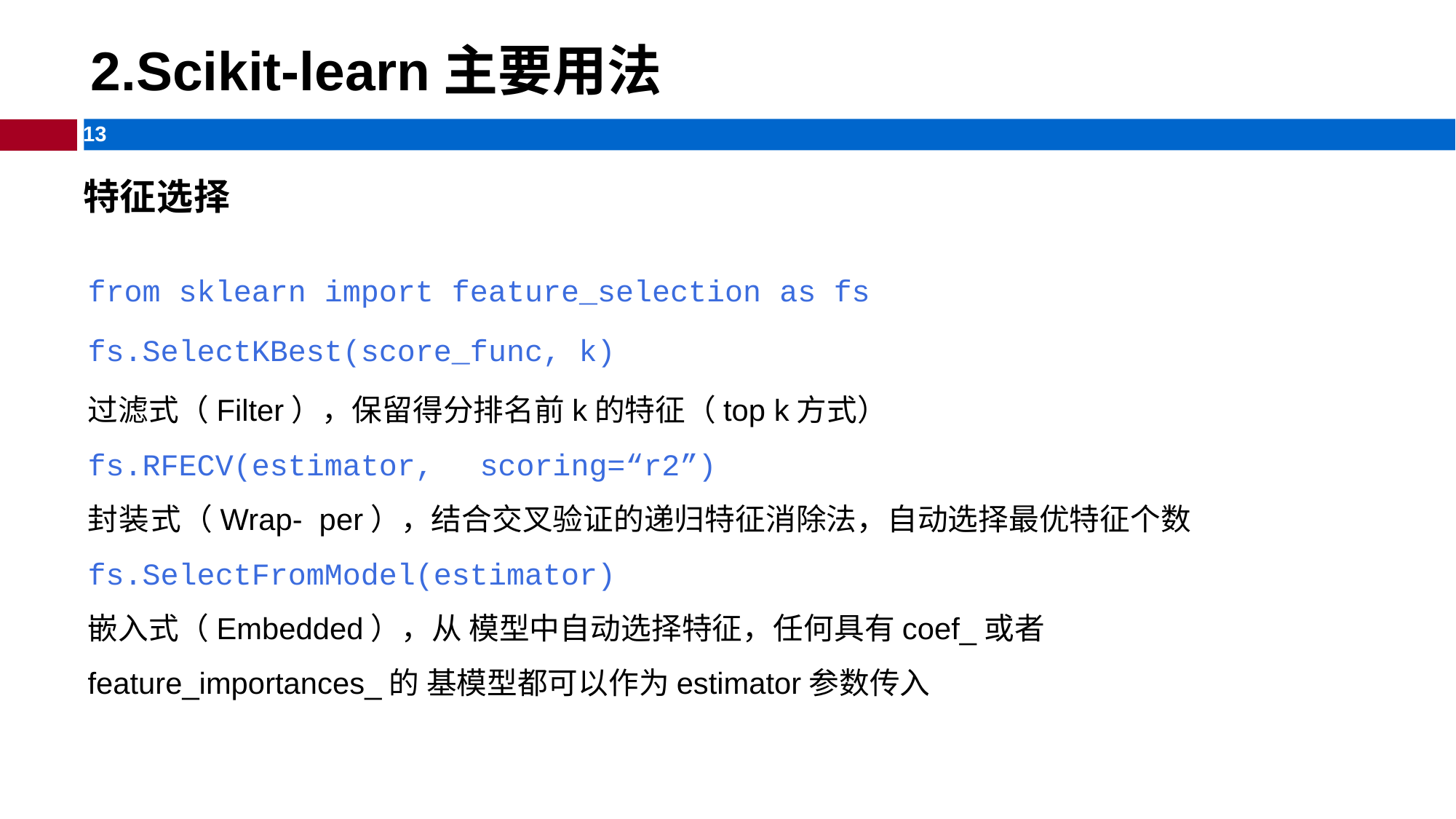

# 2.Scikit-learn主要用法
特征选择
from sklearn import feature_selection as fs
fs.SelectKBest(score_func, k)
过滤式（Filter），保留得分排名前k的特征（top k方式）
fs.RFECV(estimator,	scoring=“r2”)
封装式（Wrap-  per），结合交叉验证的递归特征消除法，自动选择最优特征个数  fs.SelectFromModel(estimator)
嵌入式（Embedded），从 模型中自动选择特征，任何具有coef_或者feature_importances_的 基模型都可以作为estimator参数传入